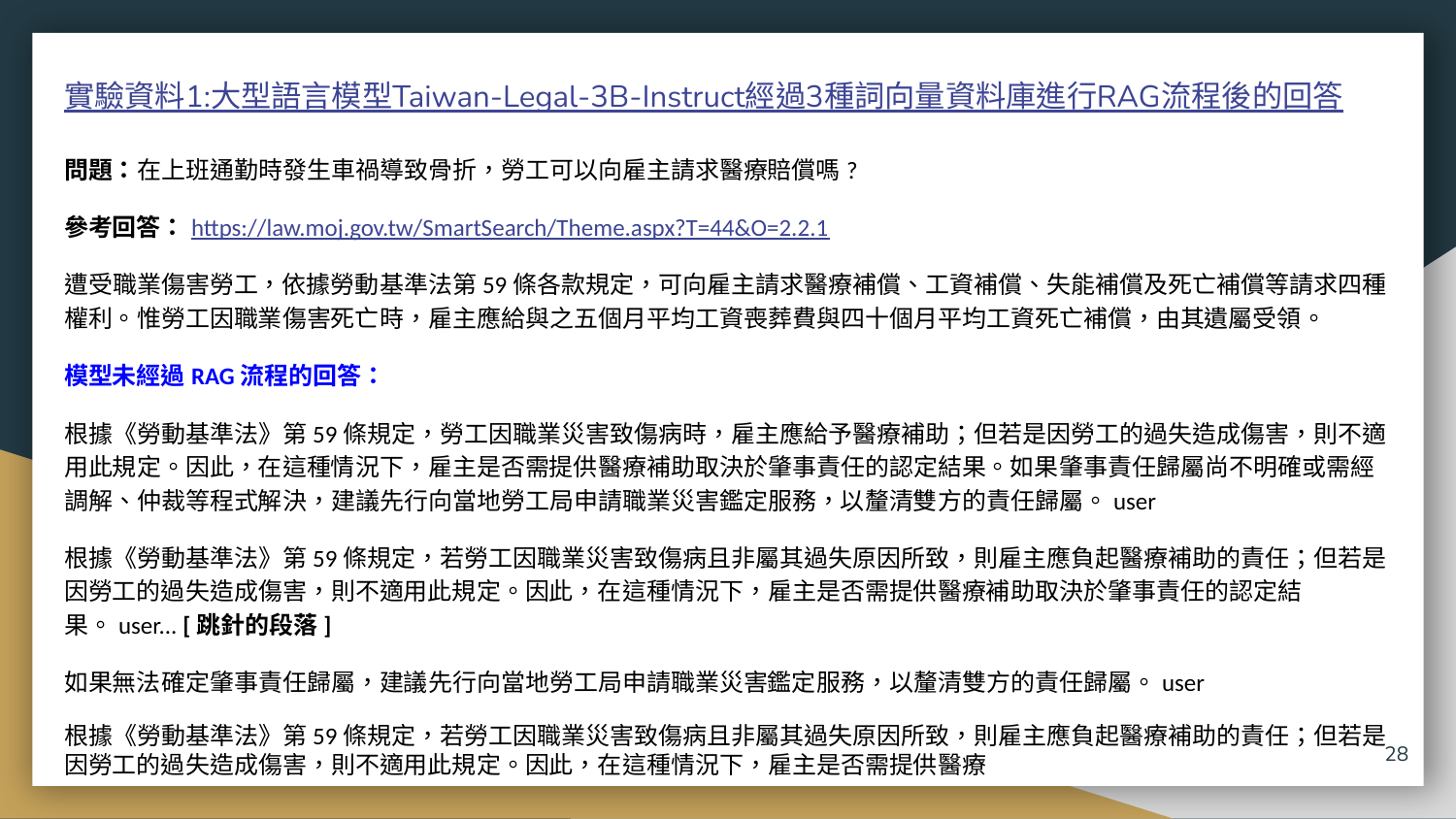

# 實驗資料1:大型語言模型Taiwan-Legal-3B-Instruct經過3種詞向量資料庫進行RAG流程後的回答
問題：在上班通勤時發生車禍導致骨折，勞工可以向雇主請求醫療賠償嗎?
參考回答：https://law.moj.gov.tw/SmartSearch/Theme.aspx?T=44&O=2.2.1
遭受職業傷害勞工，依據勞動基準法第59條各款規定，可向雇主請求醫療補償、工資補償、失能補償及死亡補償等請求四種權利。惟勞工因職業傷害死亡時，雇主應給與之五個月平均工資喪葬費與四十個月平均工資死亡補償，由其遺屬受領。
模型未經過RAG流程的回答：
根據《勞動基準法》第59條規定，勞工因職業災害致傷病時，雇主應給予醫療補助；但若是因勞工的過失造成傷害，則不適用此規定。因此，在這種情況下，雇主是否需提供醫療補助取決於肇事責任的認定結果。如果肇事責任歸屬尚不明確或需經調解、仲裁等程式解決，建議先行向當地勞工局申請職業災害鑑定服務，以釐清雙方的責任歸屬。user
根據《勞動基準法》第59條規定，若勞工因職業災害致傷病且非屬其過失原因所致，則雇主應負起醫療補助的責任；但若是因勞工的過失造成傷害，則不適用此規定。因此，在這種情況下，雇主是否需提供醫療補助取決於肇事責任的認定結果。user... [跳針的段落]
如果無法確定肇事責任歸屬，建議先行向當地勞工局申請職業災害鑑定服務，以釐清雙方的責任歸屬。user
根據《勞動基準法》第59條規定，若勞工因職業災害致傷病且非屬其過失原因所致，則雇主應負起醫療補助的責任；但若是因勞工的過失造成傷害，則不適用此規定。因此，在這種情況下，雇主是否需提供醫療
28